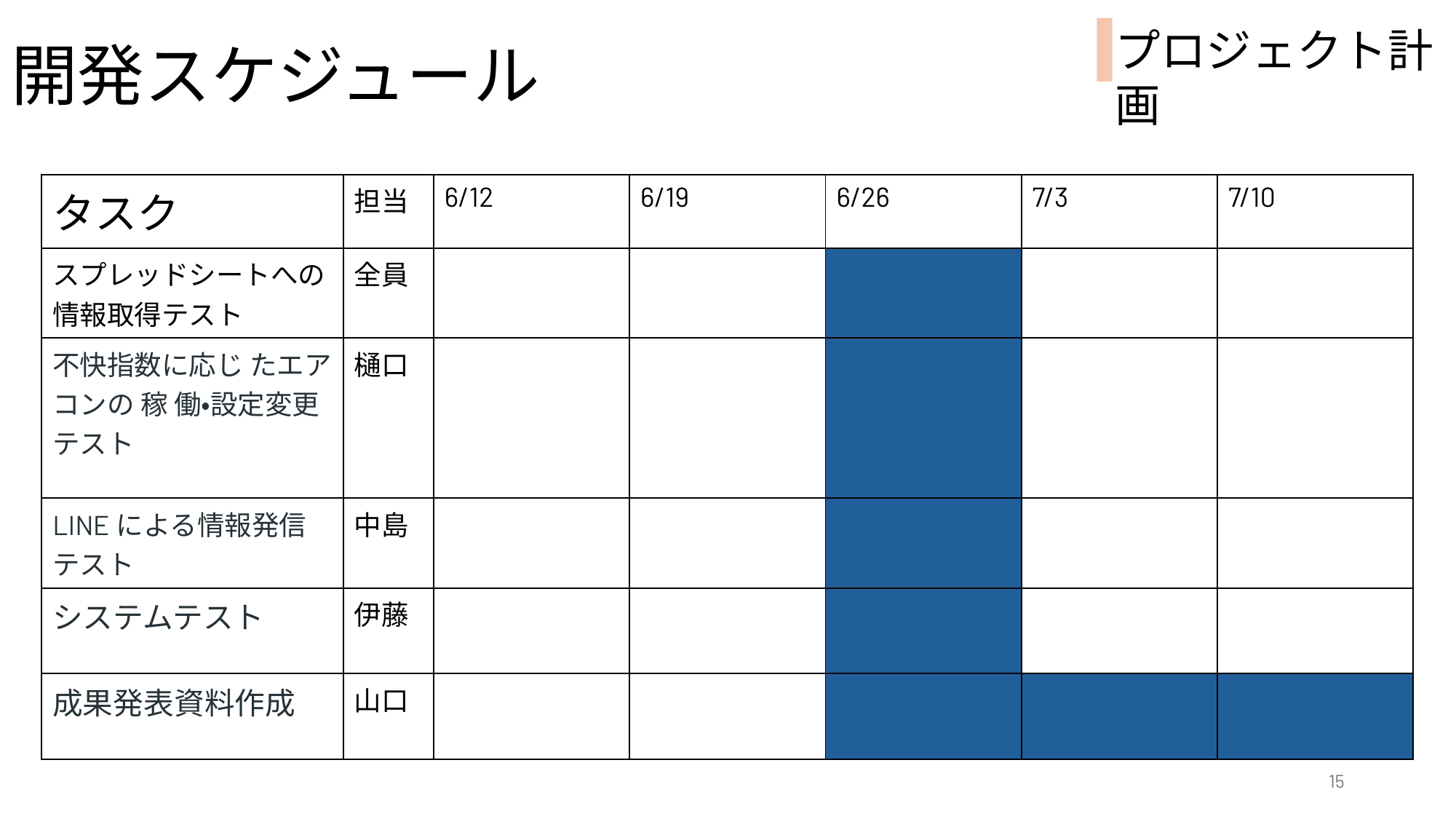

開発スケジュール
プロジェクト計画

| タスク | 担当 | 6/12 | 6/19 | 6/26 | 7/3 | 7/10 |
| --- | --- | --- | --- | --- | --- | --- |
| スプレッドシートへの情報取得テスト | 全員 |  |  |  |  |  |
| 不快指数に応じ たエアコンの 稼 働・設定変更テスト | 樋口 |  |  |  |  |  |
| LINEによる情報発信テスト | 中島 |  |  |  |  |  |
| システムテスト | 伊藤 |  |  |  |  |  |
| 成果発表資料作成 | 山口 |  |  |  |  |  |
15